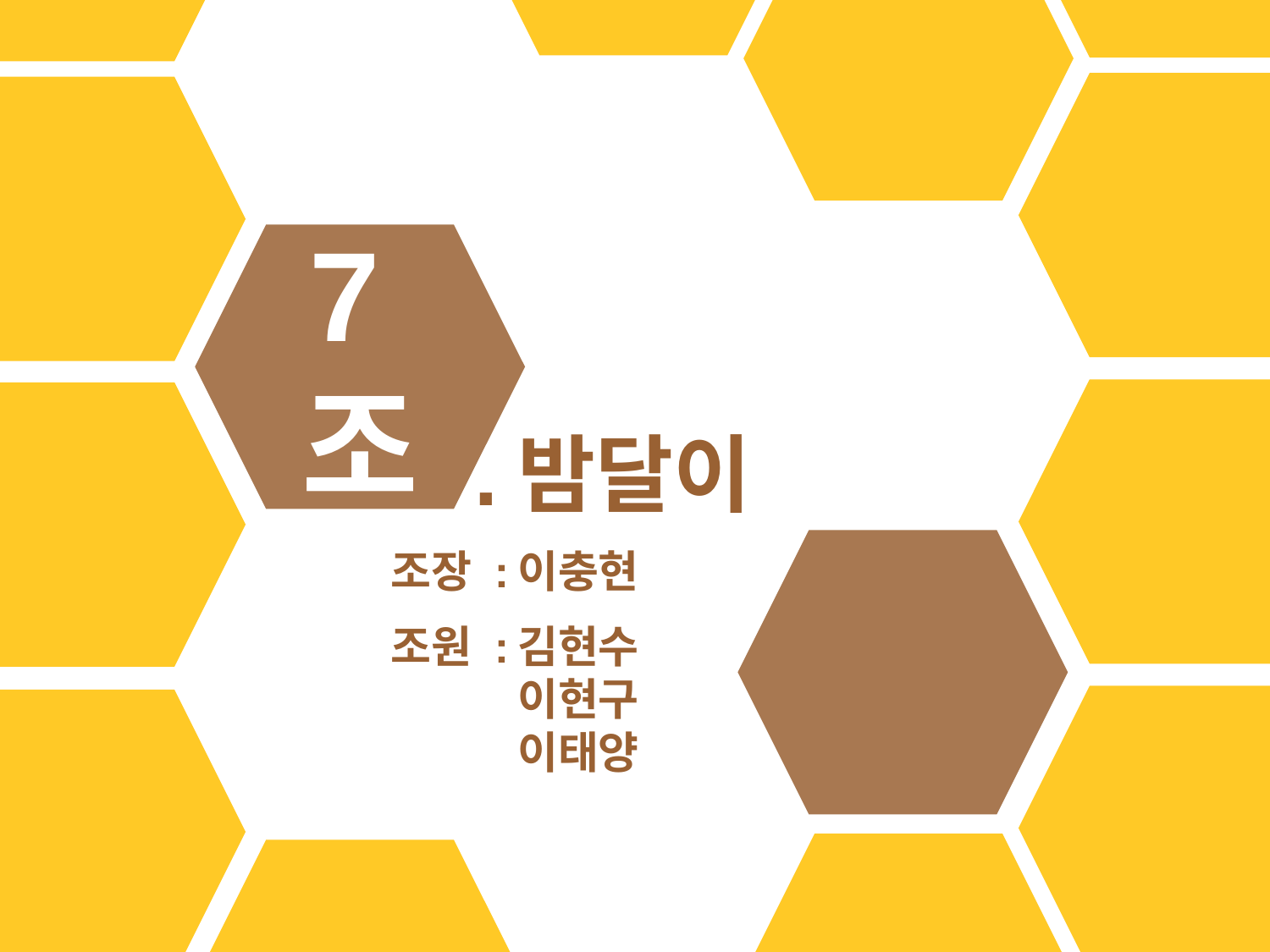

7조

.밤달이

조장 :	이충현
조원 :	김현수
이현구
	이태양